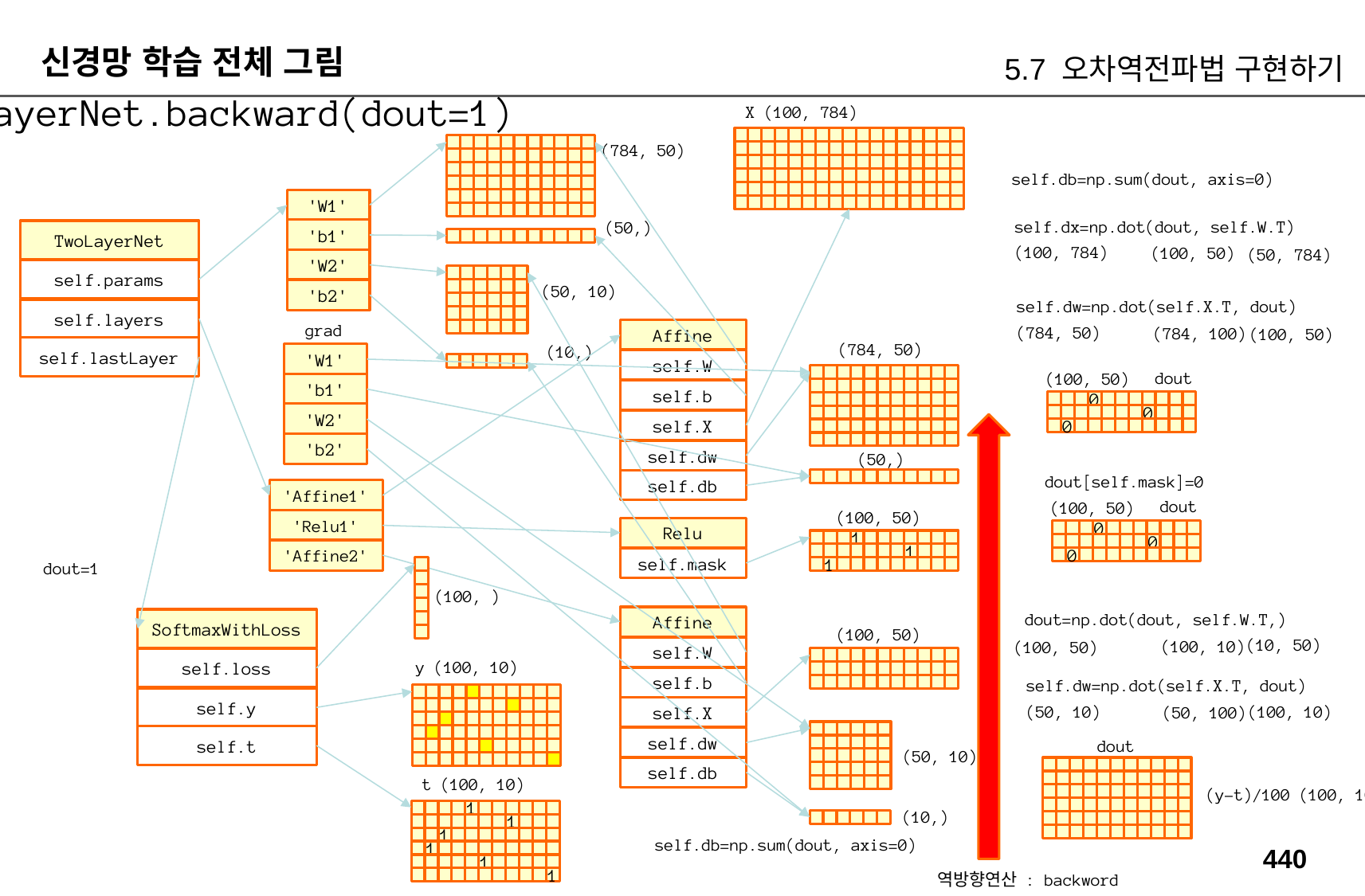

신경망 학습 전체 그림
5.7 오차역전파법 구현하기
TwoLayerNet.backward(dout=1)
X (100, 784)

(784, 50)

self.db=np.sum(dout, axis=0)
'W1'
self.dx=np.dot(dout, self.W.T)
(50,)
'b1'
TwoLayerNet

(100, 784)
(100, 50)
(50, 784)
'W2'
self.params

(50, 10)
'b2'
self.dw=np.dot(self.X.T, dout)
self.layers
grad
(784, 50)
(784, 100)
(100, 50)
Affine
(784, 50)
(10,)
self.lastLayer
'W1'
self.W

dout
(100, 50)

'b1'
self.b

0

0

0

'W2'
self.X

'b2'
self.dw
(50,)
dout[self.mask]=0

self.db
'Affine1'
dout
(100, 50)
(100, 50)
'Relu1'
Relu

0

0

0

1

1

1

'Affine2'
self.mask
dout=1

(100, )
dout=np.dot(dout, self.W.T,)
Affine
SoftmaxWithLoss
(100, 50)
(10, 50)
(100, 10)
(100, 50)
self.W

self.loss
y (100, 10)
self.b
self.dw=np.dot(self.X.T, dout)

self.y
(100, 10)
(50, 10)
(50, 100)
self.X

self.t
self.dw
dout

(50, 10)

self.db

t (100, 10)
(y-t)/100 (100, 10)
(10,)

1

1

1

1

1

1

self.db=np.sum(dout, axis=0)
역방향연산 : backword